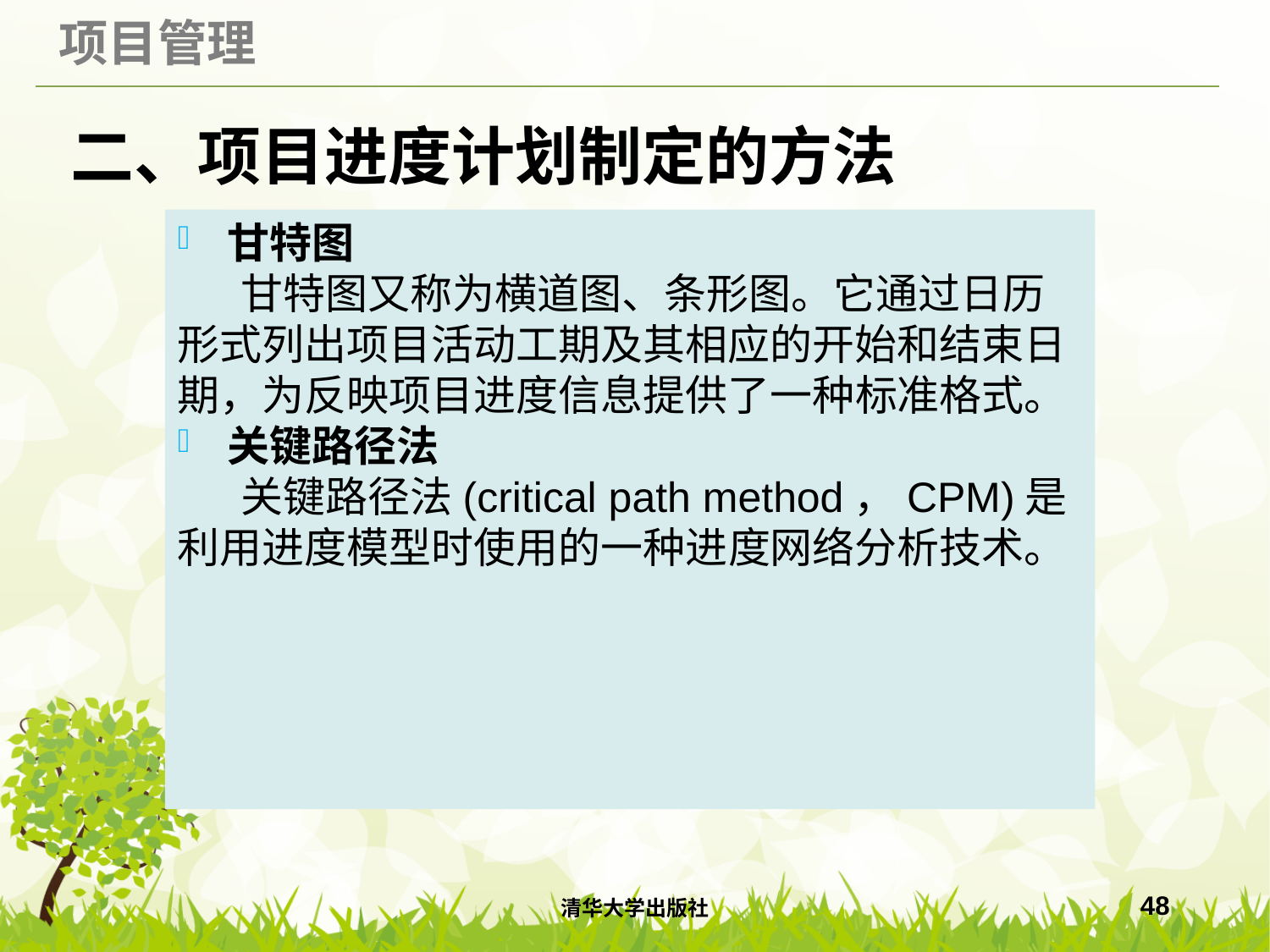

# 二、项目进度计划制定的方法
甘特图
甘特图又称为横道图、条形图。它通过日历形式列出项目活动工期及其相应的开始和结束日期，为反映项目进度信息提供了一种标准格式。
关键路径法
关键路径法(critical path method，CPM)是利用进度模型时使用的一种进度网络分析技术。

清华大学出版社
48